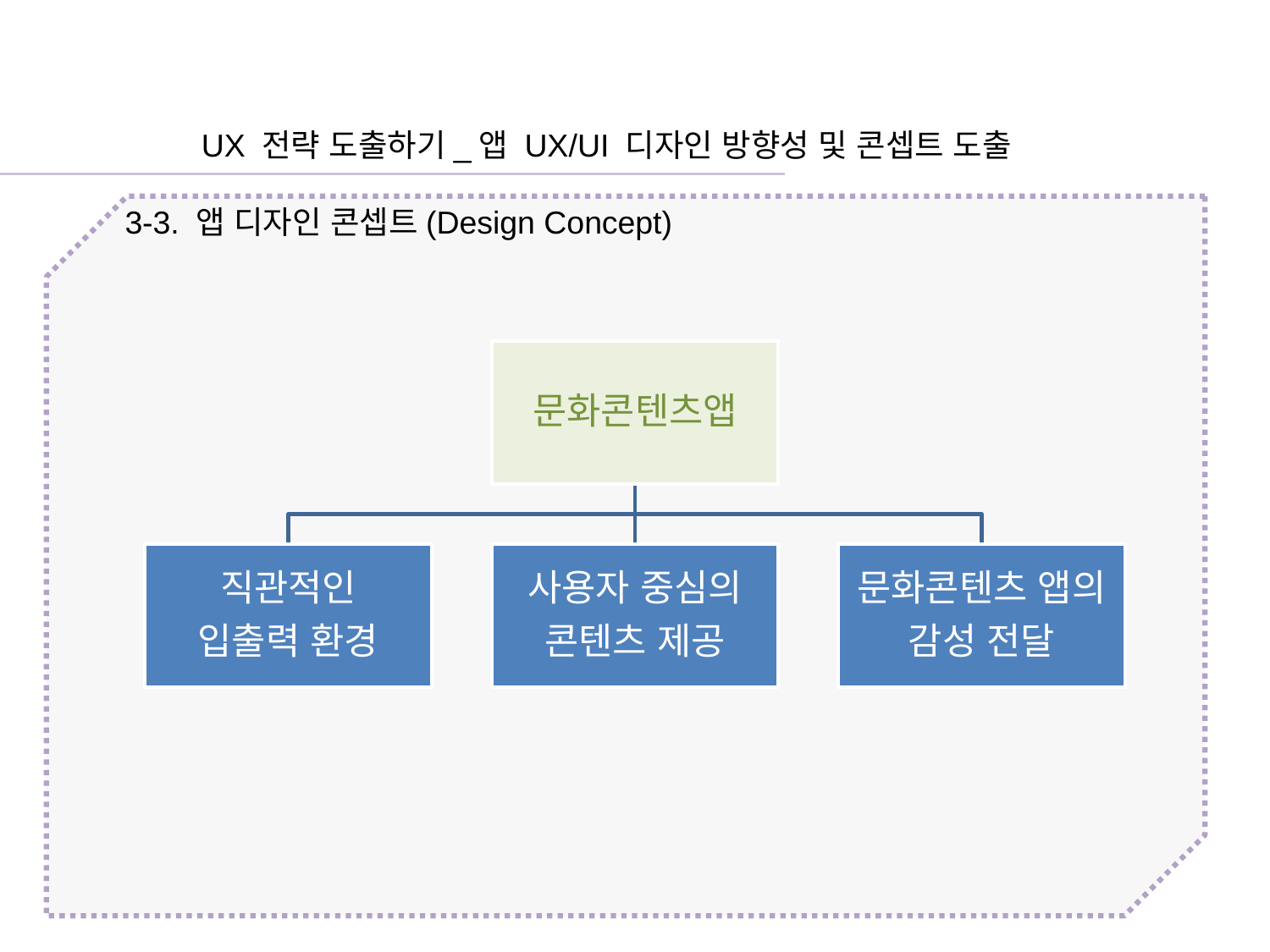

UX 전략 도출하기_앱 UX/UI 디자인 방향성 및 콘셉트 도출

3-3. 앱 디자인 콘셉트(Design Concept)
문화콘텐츠앱
직관적인
입출력 환경
사용자 중심의
콘텐츠 제공
문화콘텐츠 앱의
감성 전달